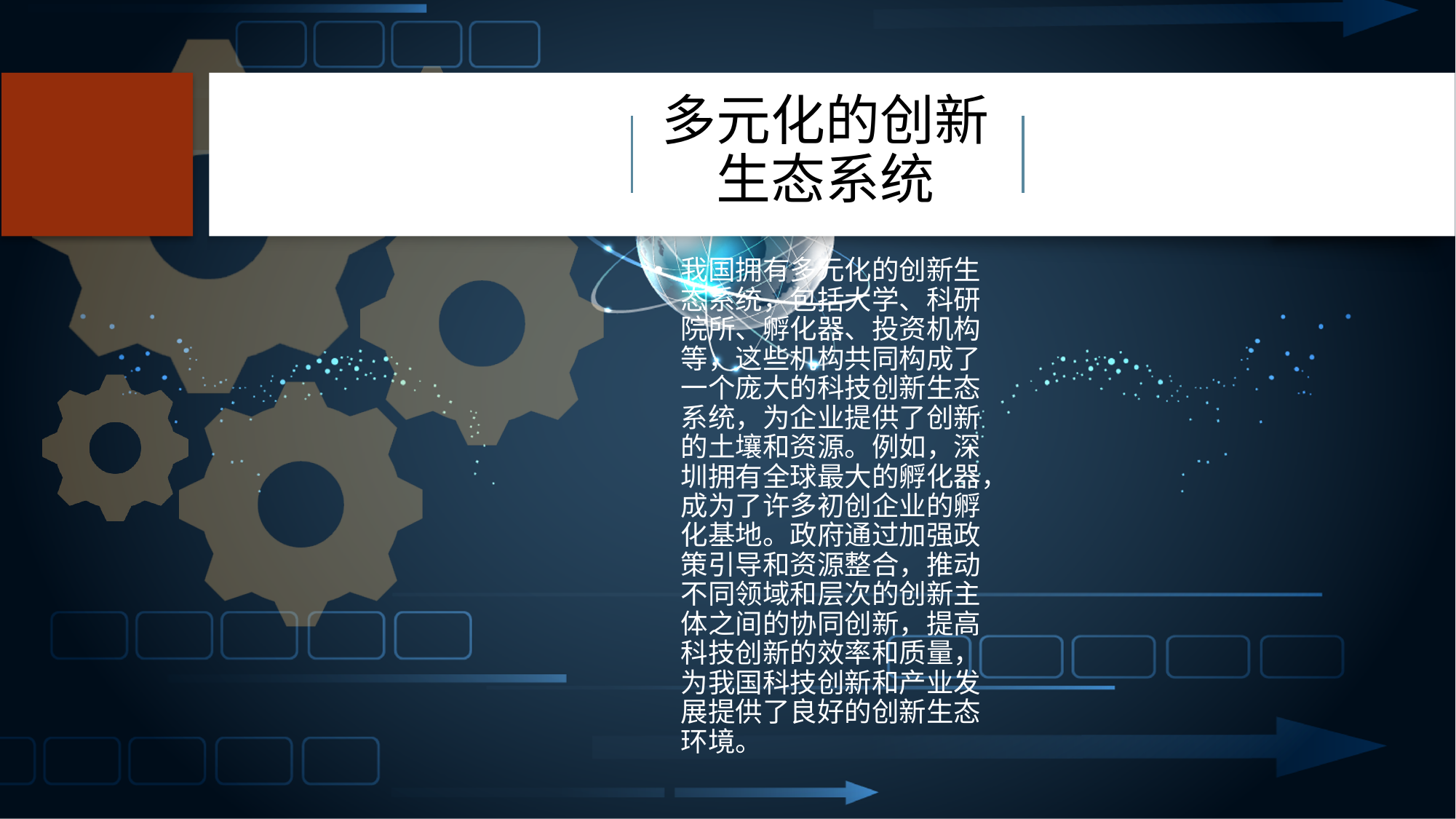

多元化的创新生态系统
我国拥有多元化的创新生态系统，包括大学、科研院所、孵化器、投资机构等，这些机构共同构成了一个庞大的科技创新生态系统，为企业提供了创新的土壤和资源。例如，深圳拥有全球最大的孵化器，成为了许多初创企业的孵化基地。政府通过加强政策引导和资源整合，推动不同领域和层次的创新主体之间的协同创新，提高科技创新的效率和质量，为我国科技创新和产业发展提供了良好的创新生态环境。